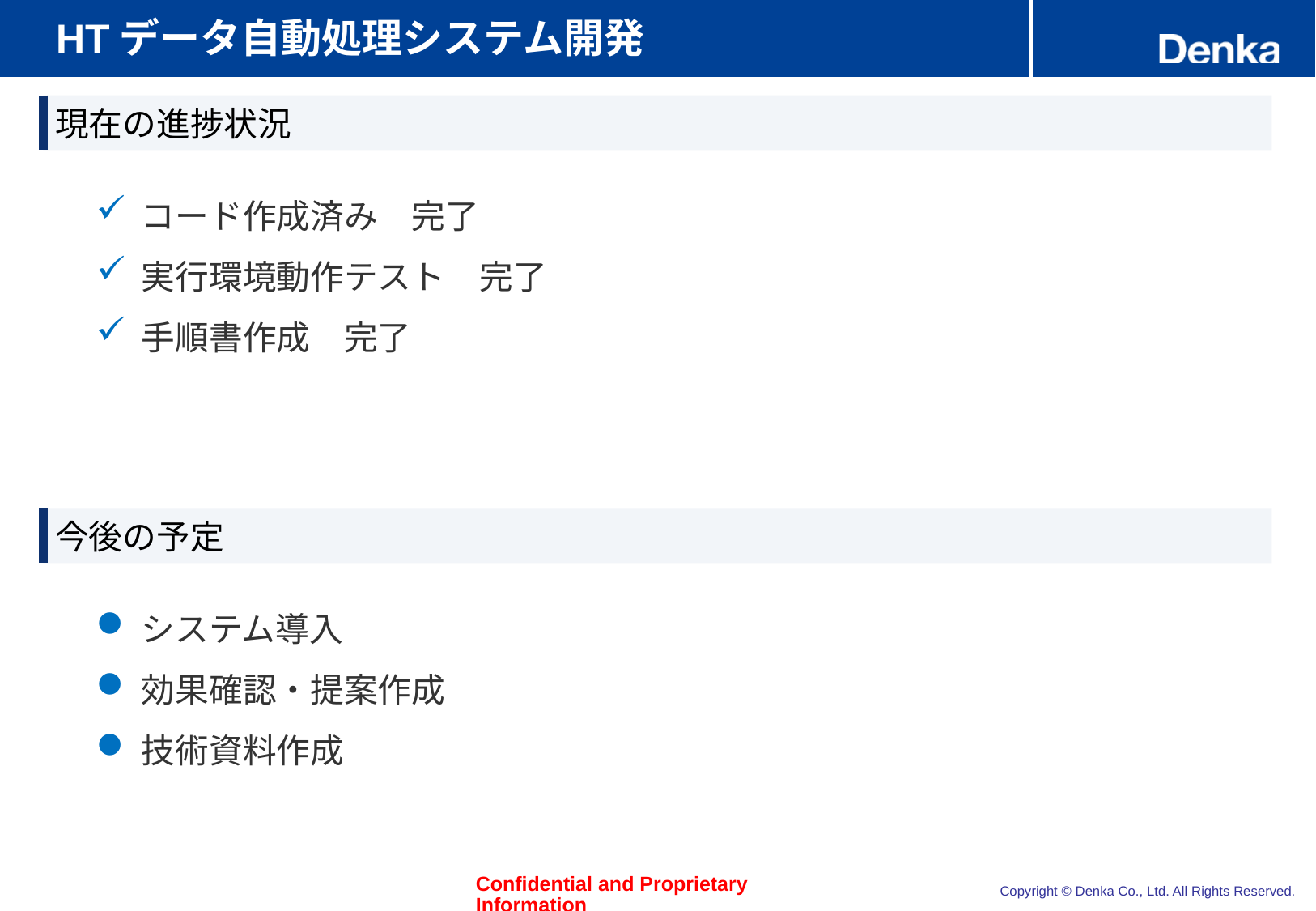

# HTデータ自動処理システム開発
現在の進捗状況

コード作成済み　完了
実行環境動作テスト　完了
手順書作成　完了
今後の予定

システム導入
効果確認・提案作成
技術資料作成